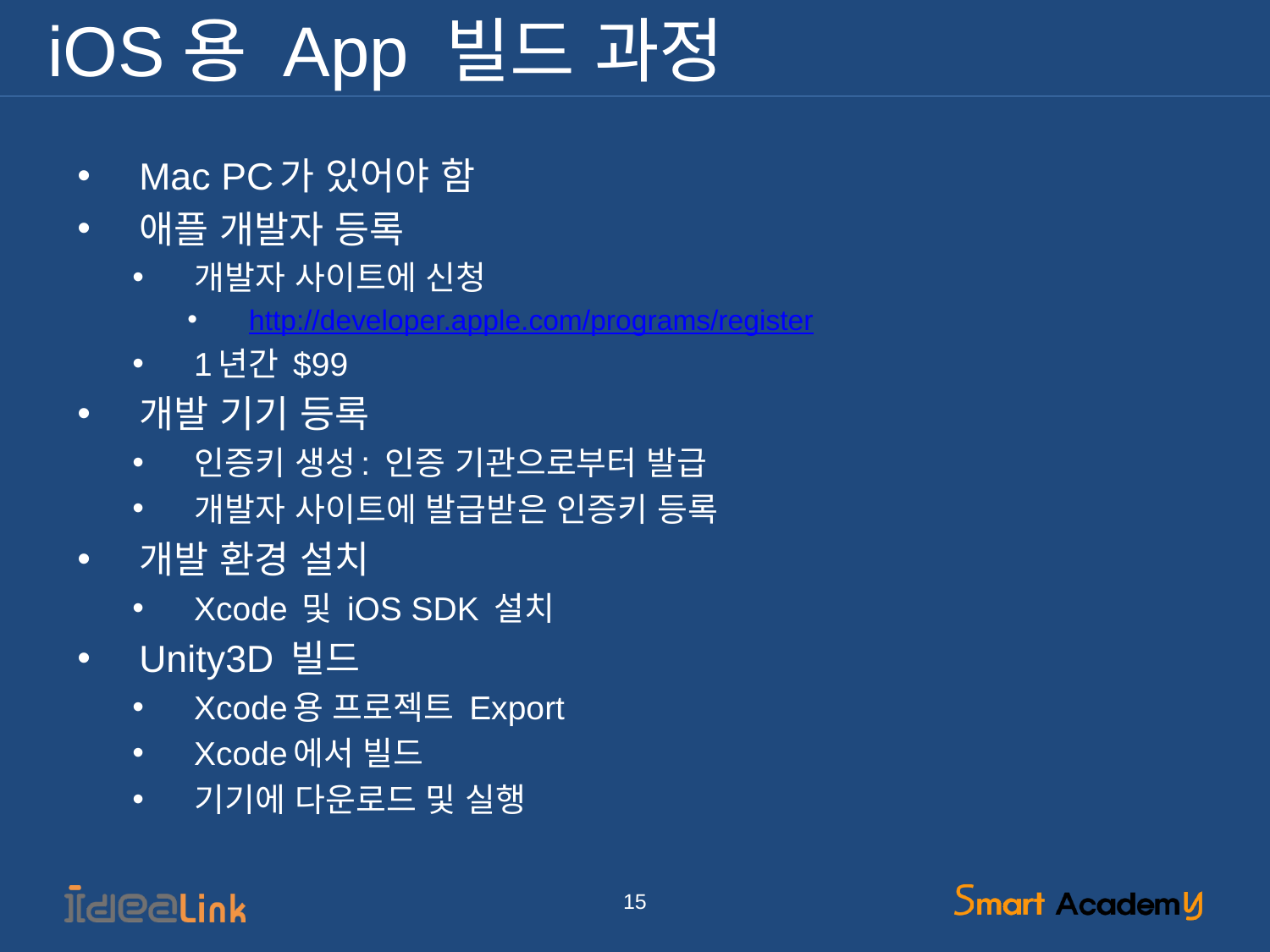

# iOS용 App 빌드 과정
Mac PC가 있어야 함
애플 개발자 등록
개발자 사이트에 신청
http://developer.apple.com/programs/register
1년간 $99
개발 기기 등록
인증키 생성: 인증 기관으로부터 발급
개발자 사이트에 발급받은 인증키 등록
개발 환경 설치
Xcode 및 iOS SDK 설치
Unity3D 빌드
Xcode용 프로젝트 Export
Xcode에서 빌드
기기에 다운로드 및 실행
15